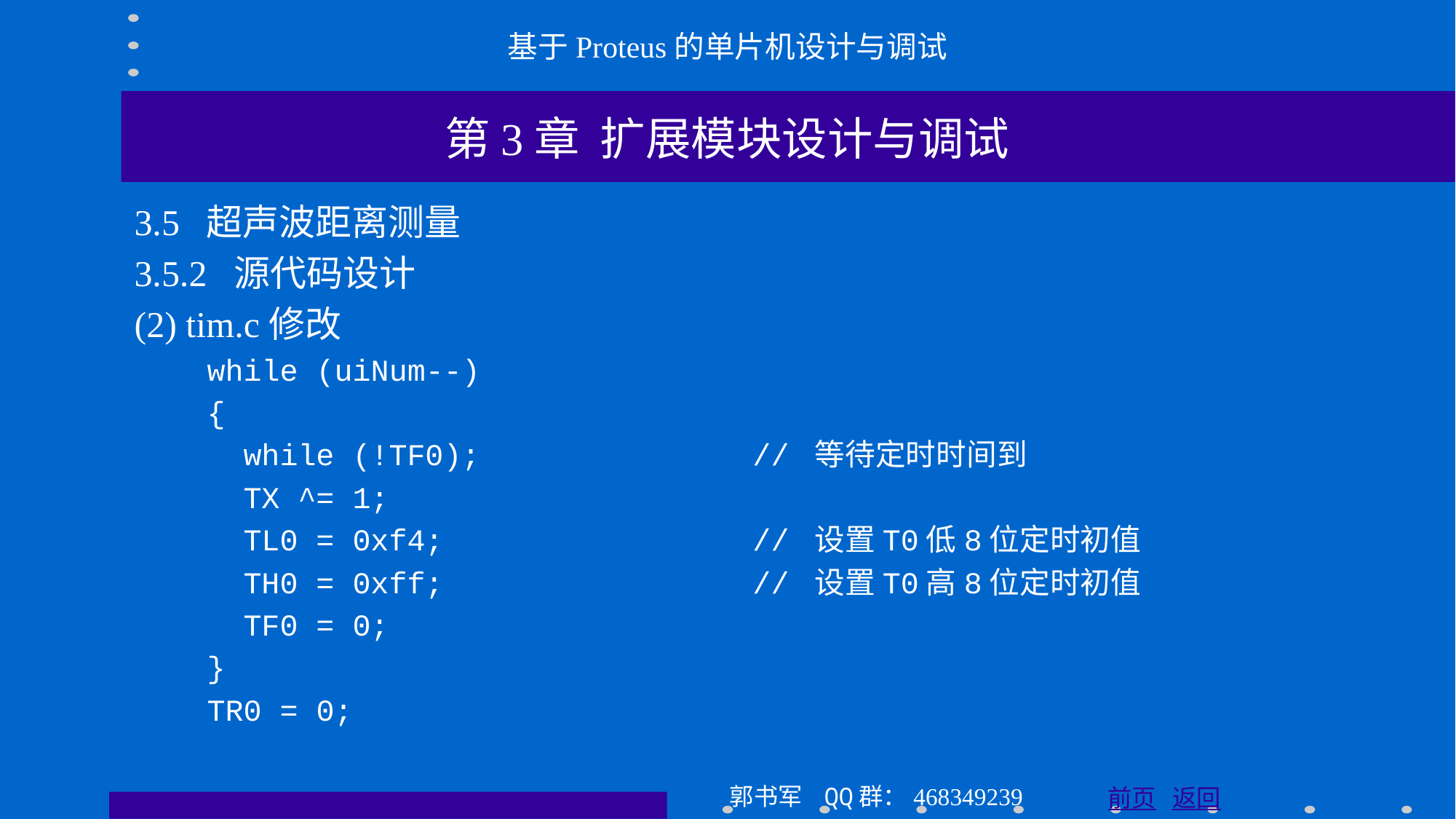

基于Proteus的单片机设计与调试
第3章  扩展模块设计与调试
3.5  超声波距离测量
3.5.2  源代码设计
(2) tim.c修改
    while (uiNum--)
    {
      while (!TF0);               // 等待定时时间到
      TX ^= 1;
      TL0 = 0xf4;                 // 设置T0低8位定时初值
      TH0 = 0xff;                 // 设置T0高8位定时初值
      TF0 = 0;
    }
    TR0 = 0;

郭书军   QQ群：468349239
前页   返回